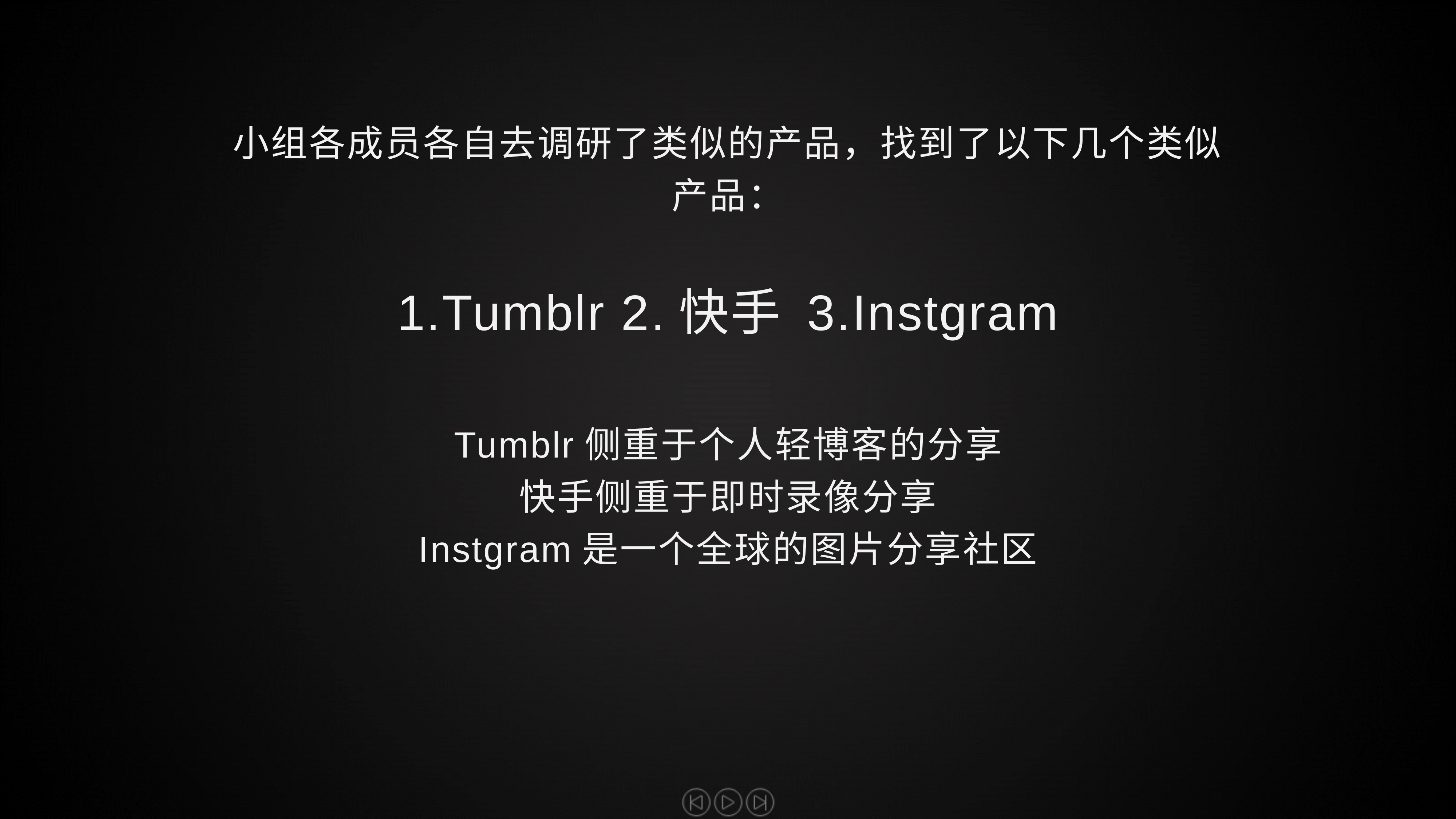

小组各成员各自去调研了类似的产品，找到了以下几个类似产品：

1.Tumblr 2.快手 3.Instgram

Tumblr侧重于个人轻博客的分享
快手侧重于即时录像分享
Instgram是一个全球的图片分享社区